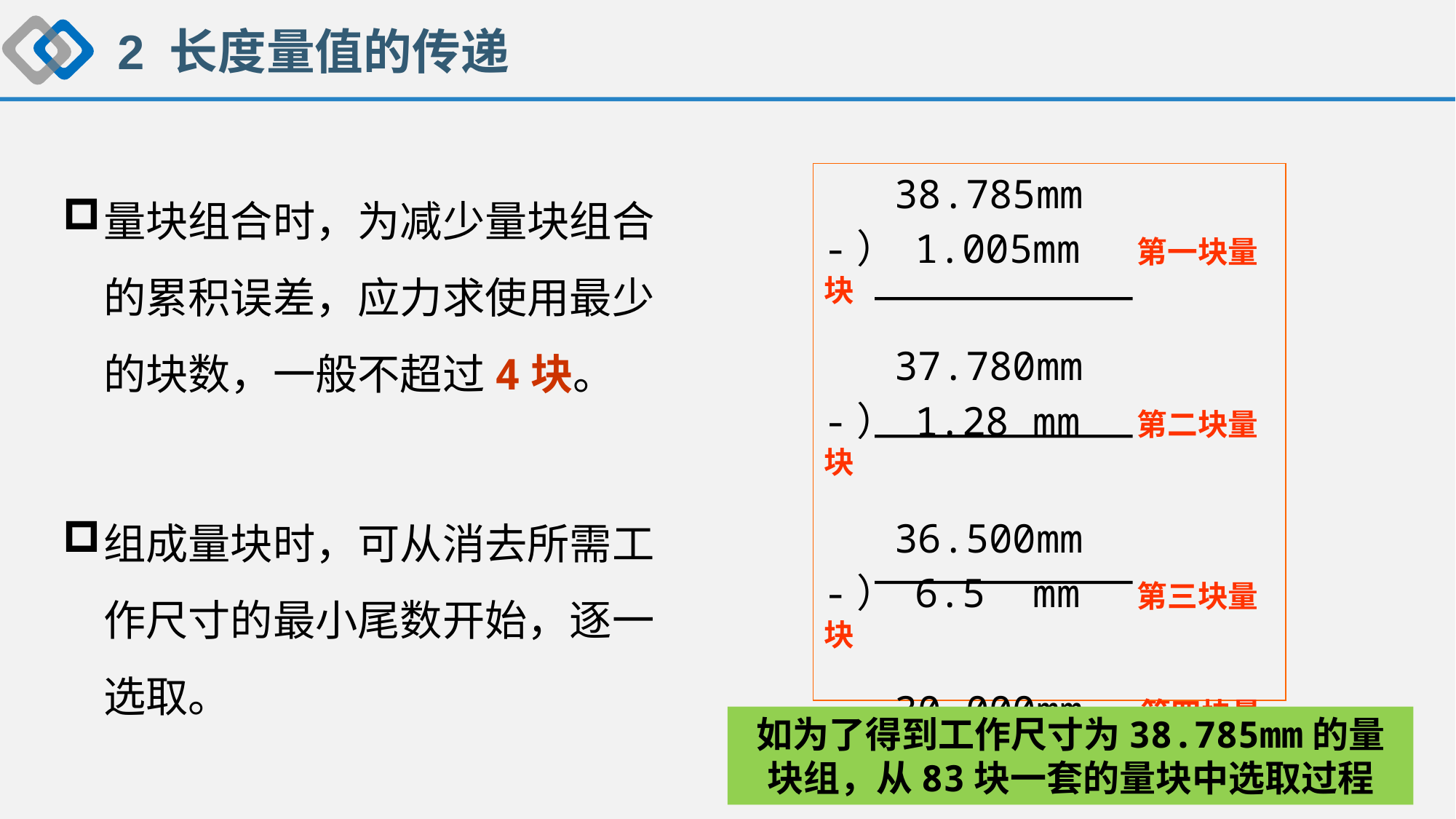

2 长度量值的传递
量块组合时，为减少量块组合的累积误差，应力求使用最少的块数，一般不超过4块。

组成量块时，可从消去所需工作尺寸的最小尾数开始，逐一选取。
   38.785mm
-） 1.005mm  第一块量块

   37.780mm
-） 1.28 mm  第二块量块

   36.500mm
-） 6.5  mm  第三块量块

   30.000mm  第四块量块

如为了得到工作尺寸为38.785mm的量块组，从83块一套的量块中选取过程